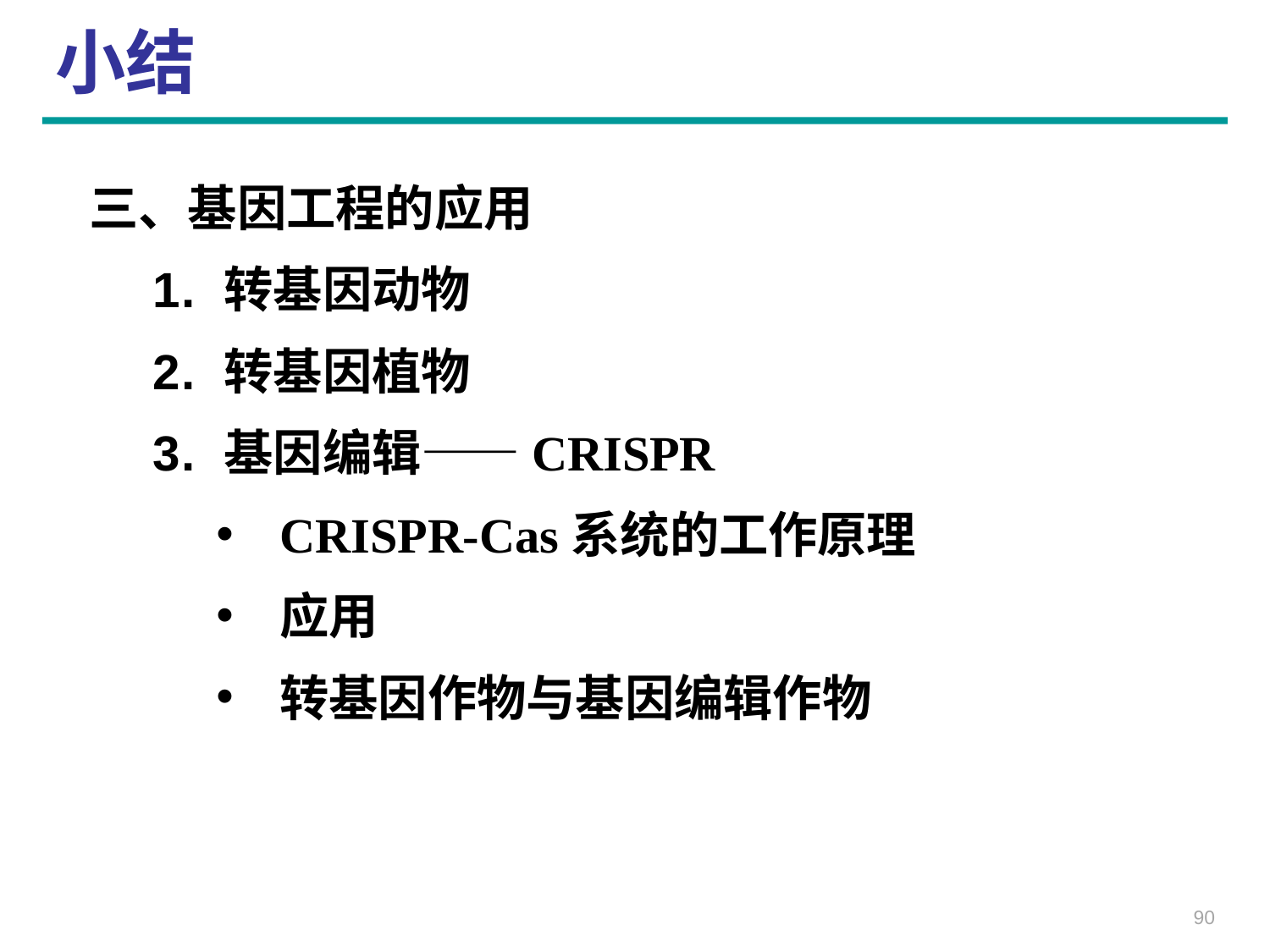

# 小结
三、基因工程的应用
转基因动物
转基因植物
基因编辑——CRISPR
CRISPR-Cas系统的工作原理
应用
转基因作物与基因编辑作物
90